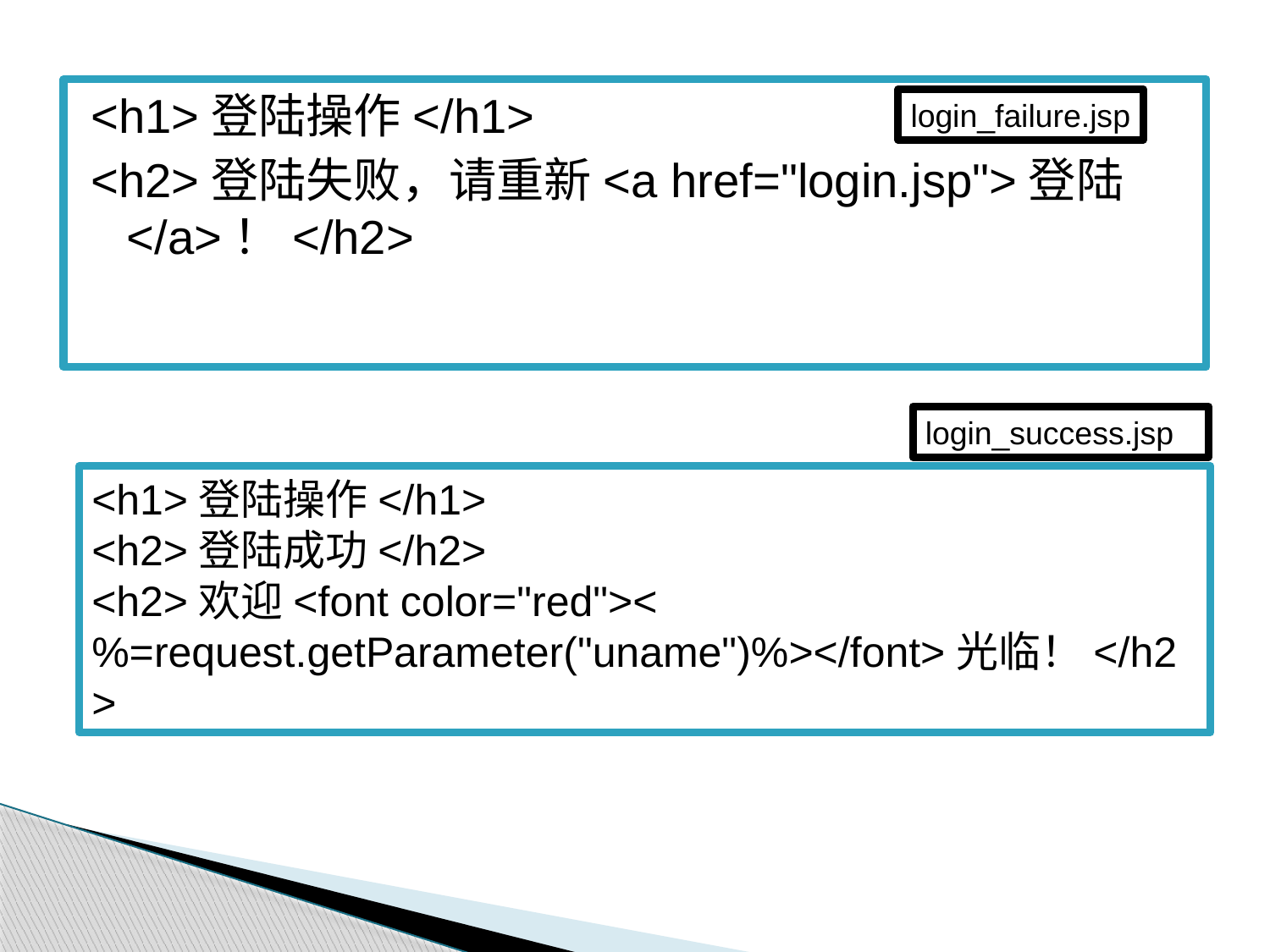

<h1>登陆操作</h1>
<h2>登陆失败，请重新<a href="login.jsp">登陆</a>！</h2>
login_failure.jsp
login_success.jsp
<h1>登陆操作</h1>
<h2>登陆成功</h2>
<h2>欢迎<font color="red"><%=request.getParameter("uname")%></font>光临！</h2>